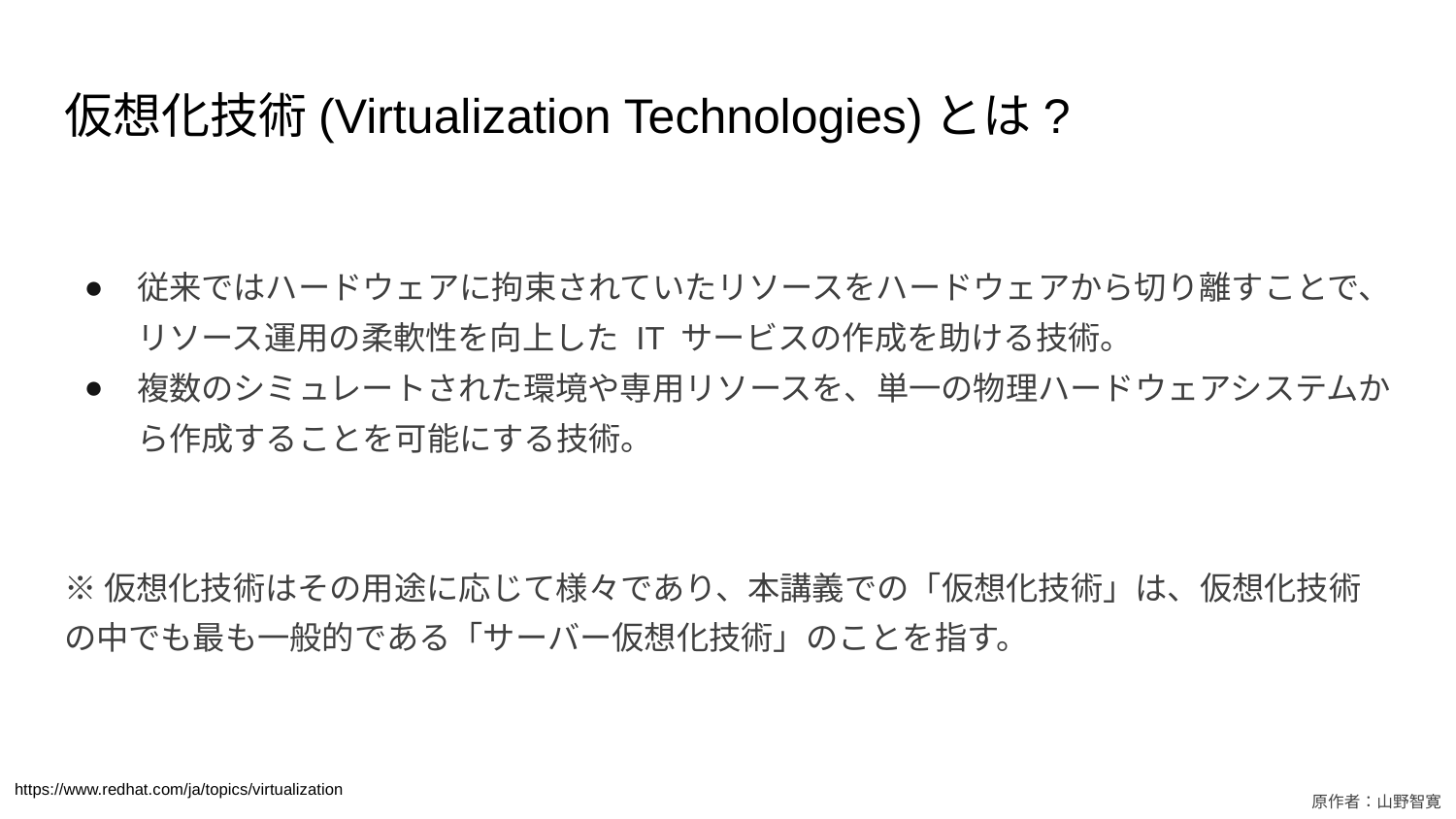

# 仮想化技術(Virtualization Technologies)とは?
従来ではハードウェアに拘束されていたリソースをハードウェアから切り離すことで、リソース運用の柔軟性を向上した IT サービスの作成を助ける技術。
複数のシミュレートされた環境や専用リソースを、単一の物理ハードウェアシステムから作成することを可能にする技術。

※仮想化技術はその用途に応じて様々であり、本講義での「仮想化技術」は、仮想化技術の中でも最も一般的である「サーバー仮想化技術」のことを指す。
https://www.redhat.com/ja/topics/virtualization
原作者：山野智寛